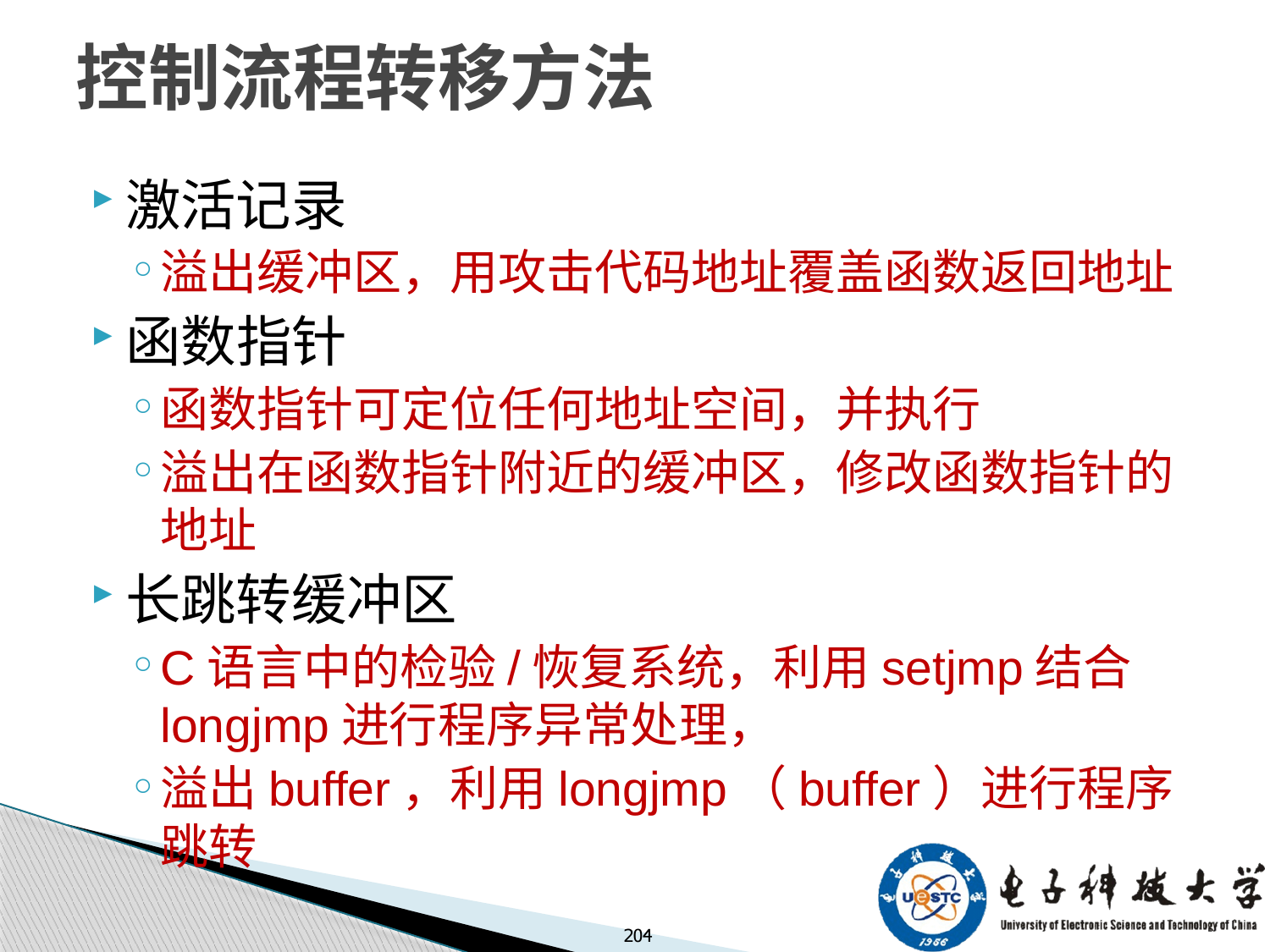

# 控制流程转移方法
激活记录
溢出缓冲区，用攻击代码地址覆盖函数返回地址
函数指针
函数指针可定位任何地址空间，并执行
溢出在函数指针附近的缓冲区，修改函数指针的地址
长跳转缓冲区
C语言中的检验/恢复系统，利用setjmp结合longjmp进行程序异常处理，
溢出buffer，利用longjmp（buffer）进行程序跳转
204